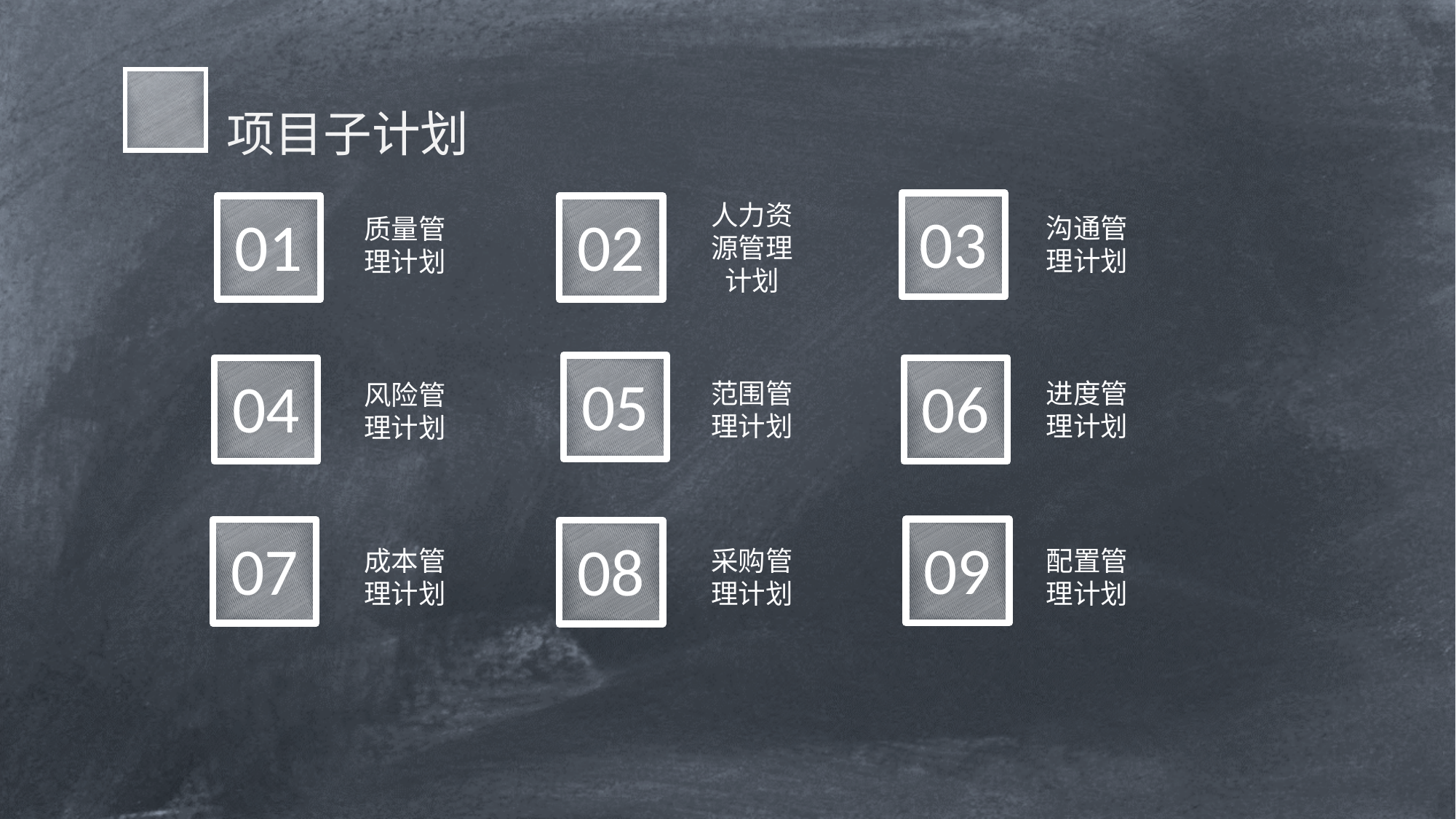

项目子计划

03
人力资源管理计划

01

02
沟通管理计划
质量管理计划

05

06

04
范围管理计划
进度管理计划
风险管理计划

09

07

08
成本管理计划
采购管理计划
配置管理计划